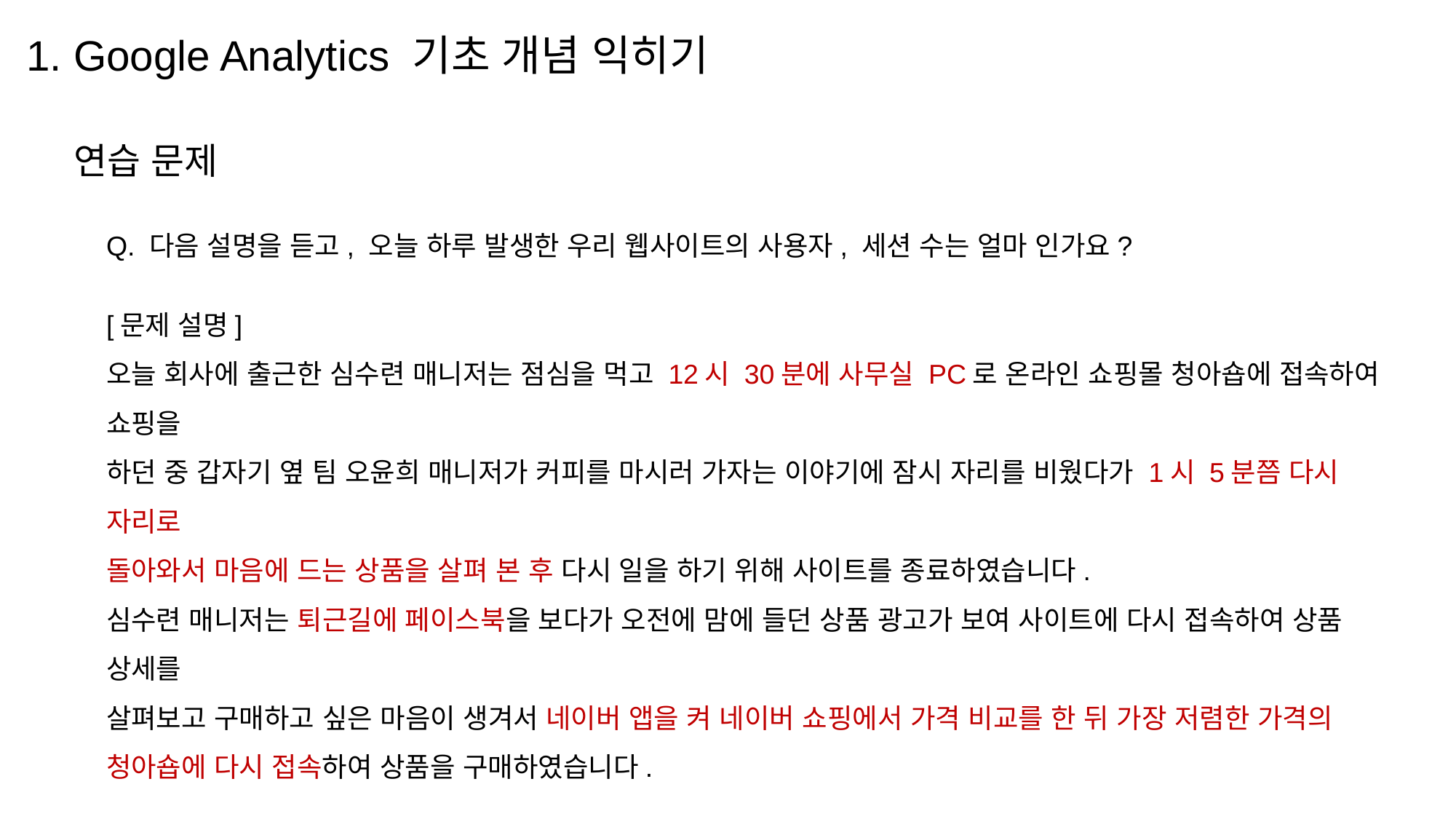

1. Google Analytics 기초 개념 익히기
연습 문제
Q. 다음 설명을 듣고, 오늘 하루 발생한 우리 웹사이트의 사용자, 세션 수는 얼마 인가요?

[문제 설명]
오늘 회사에 출근한 심수련 매니저는 점심을 먹고 12시 30분에 사무실 PC로 온라인 쇼핑몰 청아숍에 접속하여 쇼핑을
하던 중 갑자기 옆 팀 오윤희 매니저가 커피를 마시러 가자는 이야기에 잠시 자리를 비웠다가 1시 5분쯤 다시 자리로
돌아와서 마음에 드는 상품을 살펴 본 후 다시 일을 하기 위해 사이트를 종료하였습니다.
심수련 매니저는 퇴근길에 페이스북을 보다가 오전에 맘에 들던 상품 광고가 보여 사이트에 다시 접속하여 상품 상세를
살펴보고 구매하고 싶은 마음이 생겨서 네이버 앱을 켜 네이버 쇼핑에서 가격 비교를 한 뒤 가장 저렴한 가격의
청아숍에 다시 접속하여 상품을 구매하였습니다.